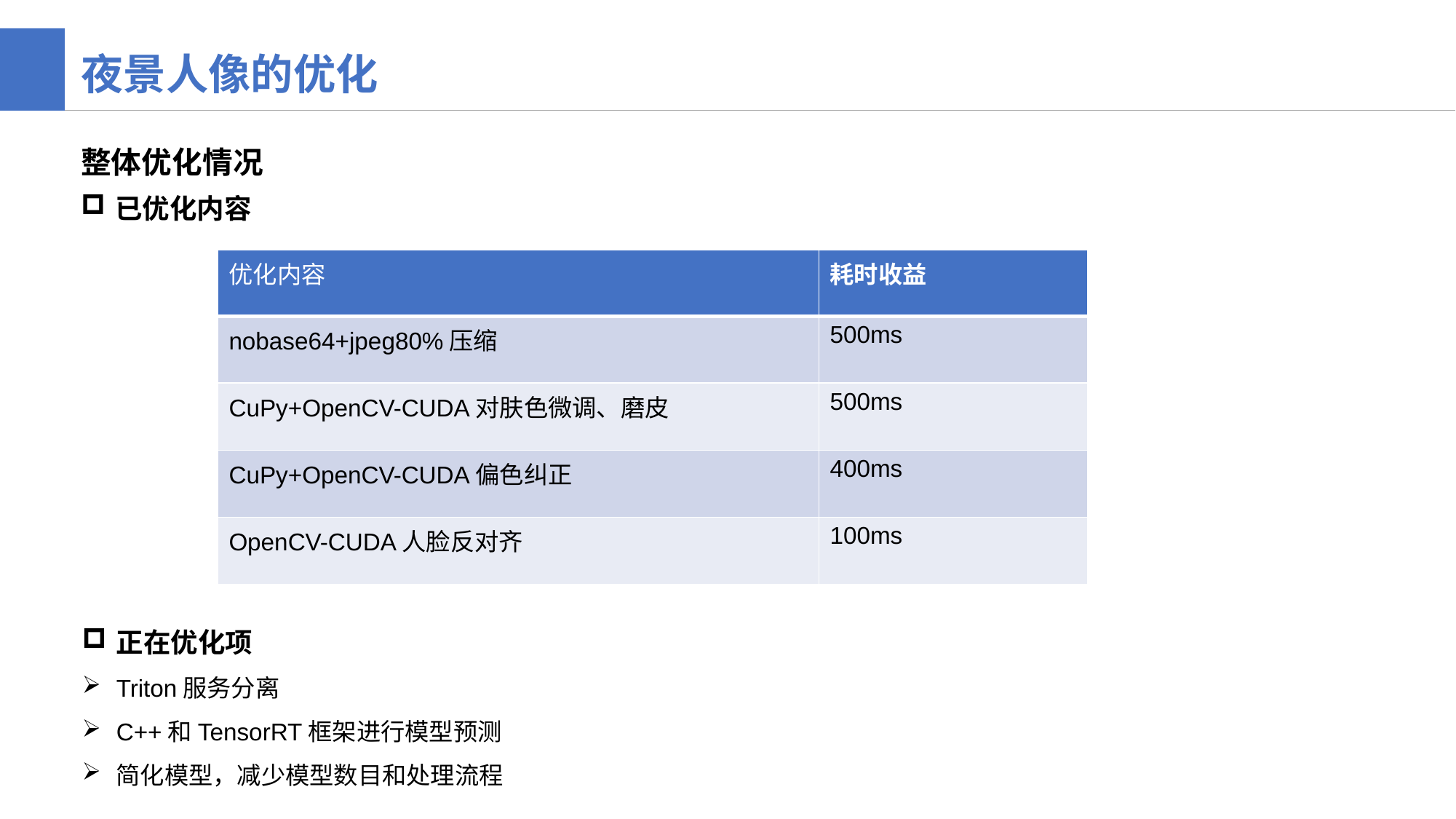

夜景人像的优化
整体优化情况
已优化内容
| 优化内容 | 耗时收益 |
| --- | --- |
| nobase64+jpeg80%压缩 | 500ms |
| CuPy+OpenCV-CUDA对肤色微调、磨皮 | 500ms |
| CuPy+OpenCV-CUDA偏色纠正 | 400ms |
| OpenCV-CUDA人脸反对齐 | 100ms |
正在优化项
Triton服务分离
C++和TensorRT框架进行模型预测
简化模型，减少模型数目和处理流程